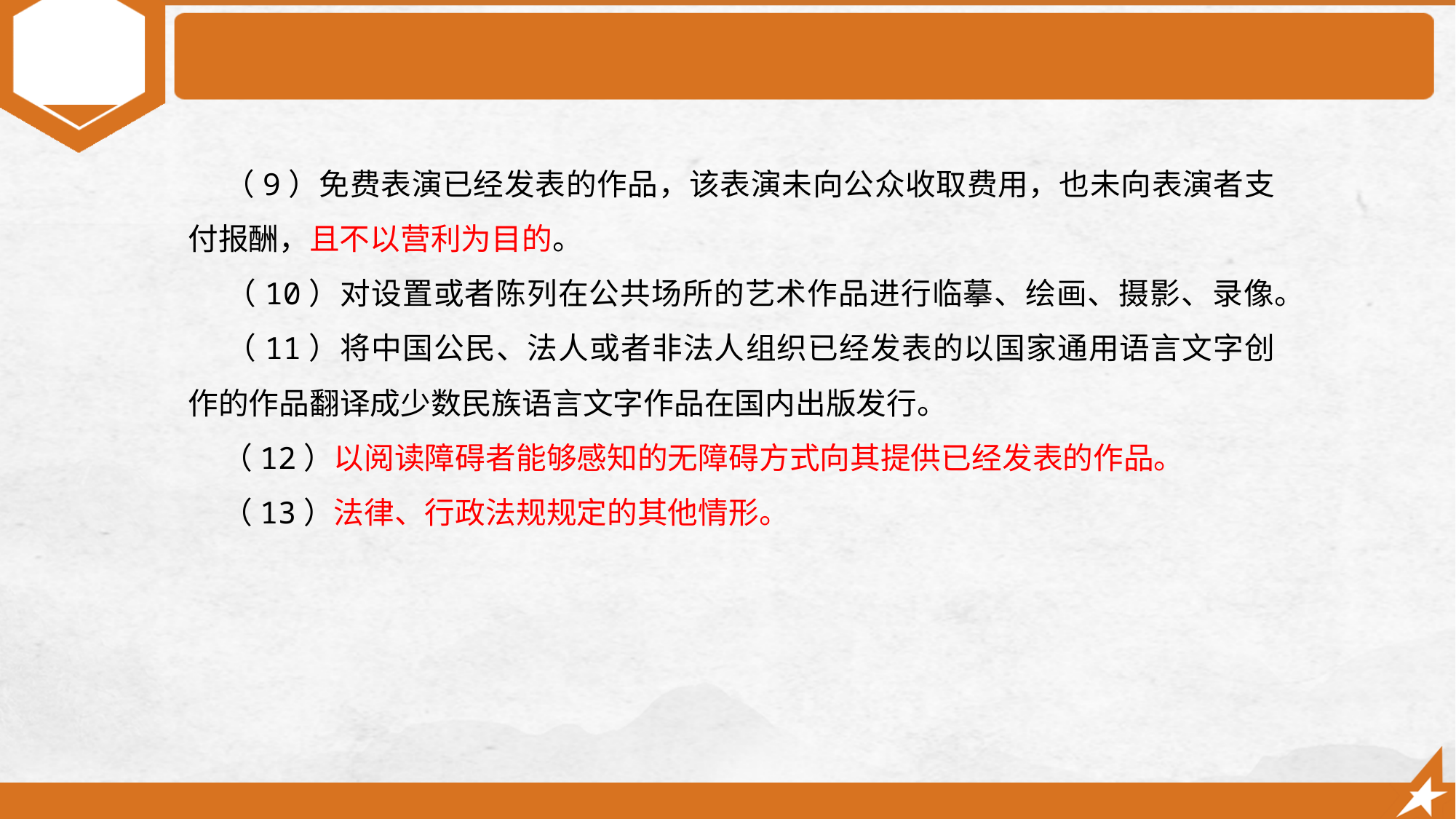

（9）免费表演已经发表的作品，该表演未向公众收取费用，也未向表演者支付报酬，且不以营利为目的。
    （10）对设置或者陈列在公共场所的艺术作品进行临摹、绘画、摄影、录像。
    （11）将中国公民、法人或者非法人组织已经发表的以国家通用语言文字创作的作品翻译成少数民族语言文字作品在国内出版发行。
    （12）以阅读障碍者能够感知的无障碍方式向其提供已经发表的作品。
    （13）法律、行政法规规定的其他情形。